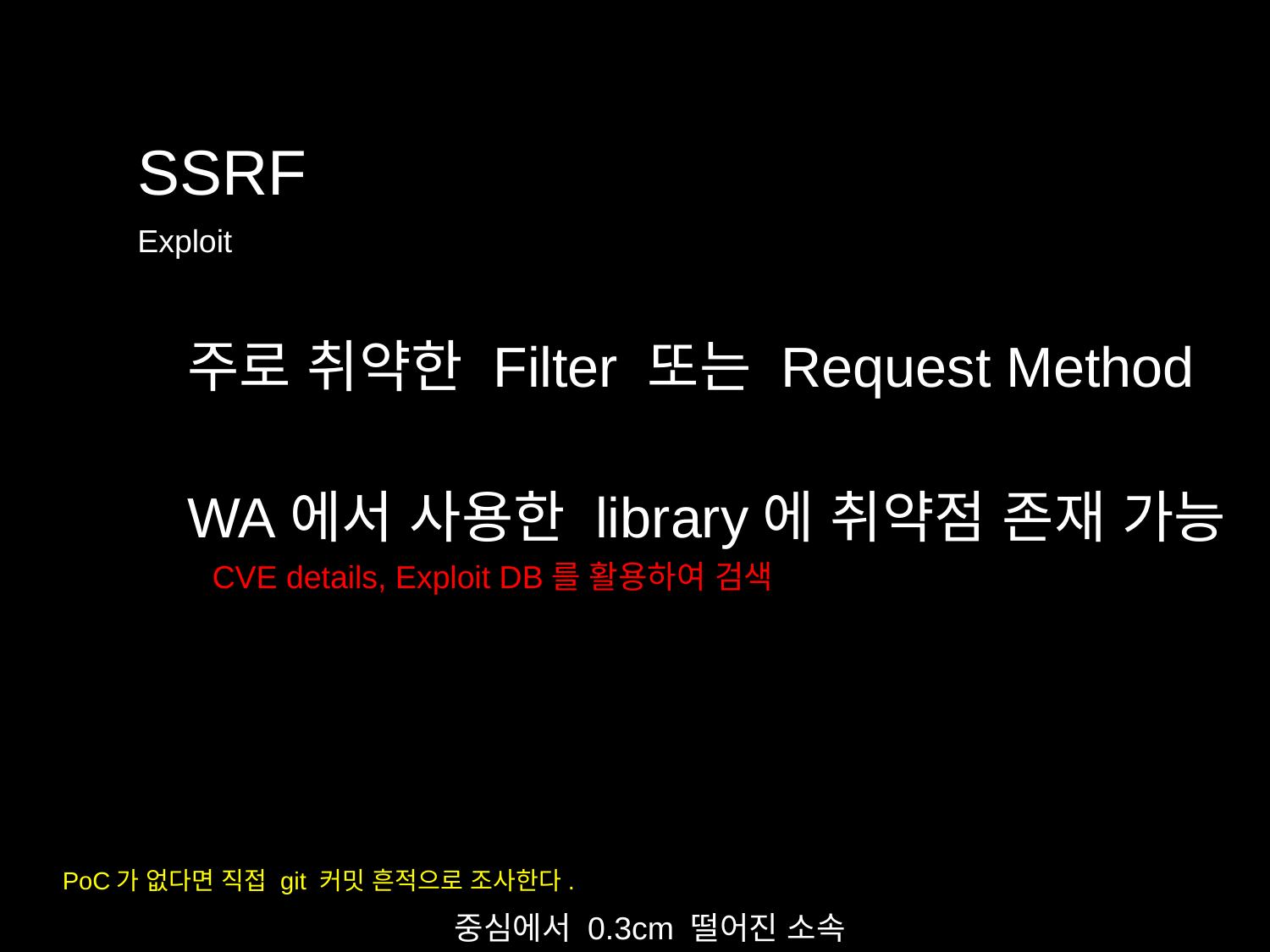

SSRF
Exploit
주로 취약한 Filter 또는 Request Method
WA에서 사용한 library에 취약점 존재 가능
CVE details, Exploit DB를 활용하여 검색
PoC가 없다면 직접 git 커밋 흔적으로 조사한다.